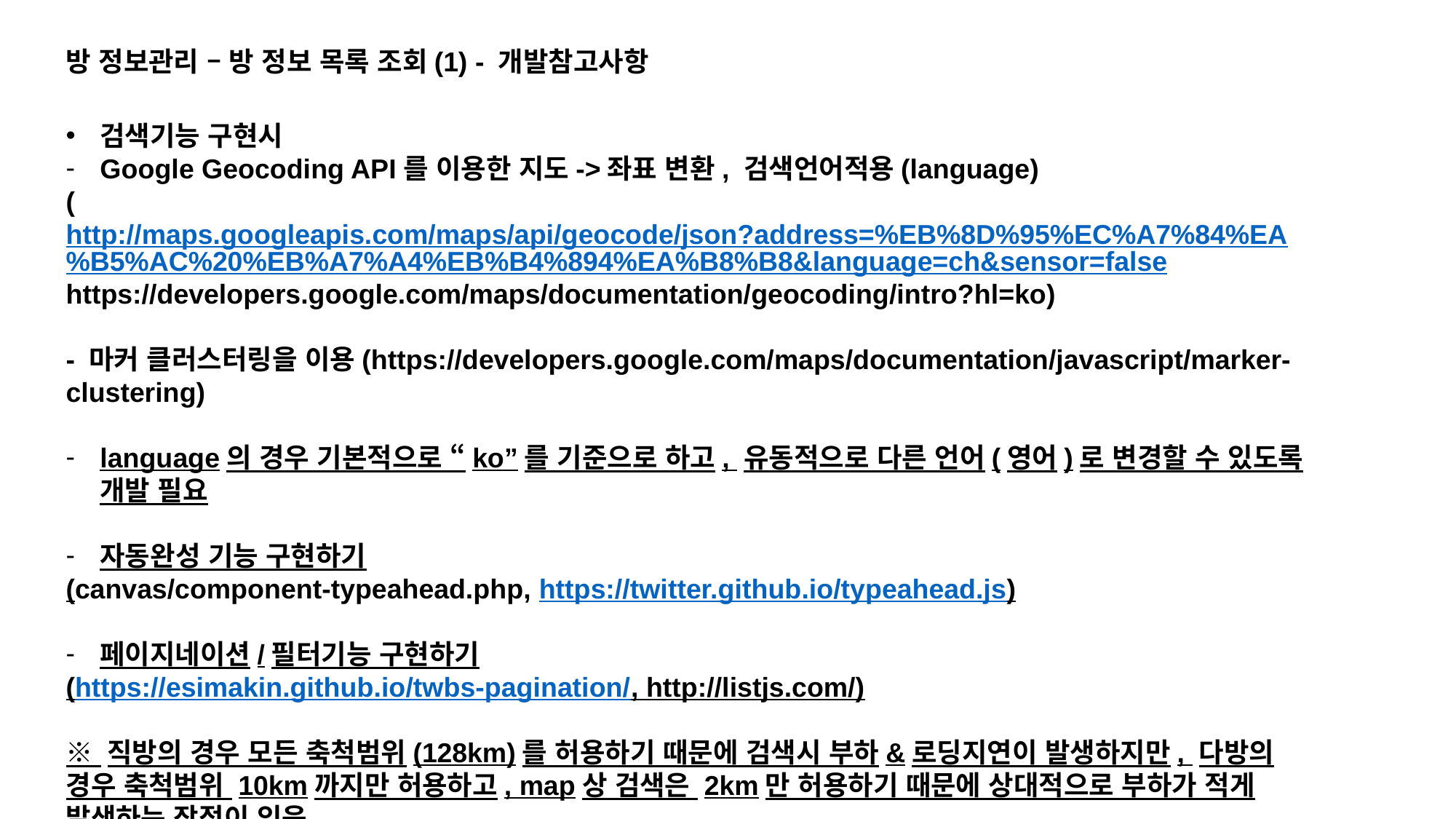

방 정보관리 – 방 정보 목록 조회(1) - 개발참고사항
검색기능 구현시
Google Geocoding API를 이용한 지도->좌표 변환, 검색언어적용(language)
(http://maps.googleapis.com/maps/api/geocode/json?address=%EB%8D%95%EC%A7%84%EA%B5%AC%20%EB%A7%A4%EB%B4%894%EA%B8%B8&language=ch&sensor=false
https://developers.google.com/maps/documentation/geocoding/intro?hl=ko)

- 마커 클러스터링을 이용(https://developers.google.com/maps/documentation/javascript/marker-clustering)

language의 경우 기본적으로 “ko”를 기준으로 하고, 유동적으로 다른 언어(영어)로 변경할 수 있도록 개발 필요

자동완성 기능 구현하기
(canvas/component-typeahead.php, https://twitter.github.io/typeahead.js)

페이지네이션/필터기능 구현하기
(https://esimakin.github.io/twbs-pagination/, http://listjs.com/)

※ 직방의 경우 모든 축척범위(128km)를 허용하기 때문에 검색시 부하&로딩지연이 발생하지만, 다방의 경우 축척범위 10km까지만 허용하고, map상 검색은 2km만 허용하기 때문에 상대적으로 부하가 적게 발생하는 장점이 있음